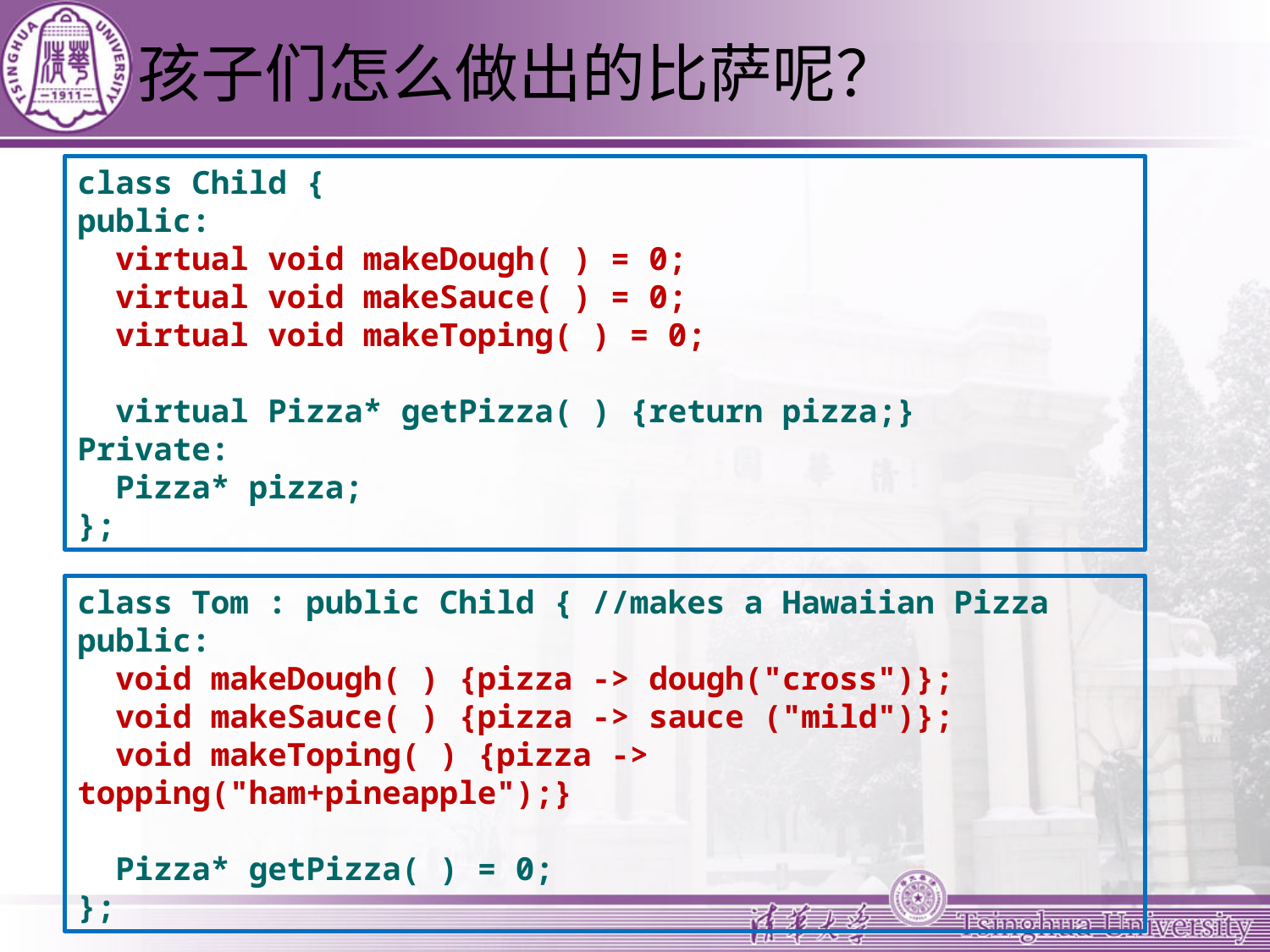

# 孩子们怎么做出的比萨呢？
class Child {
public:
  virtual void makeDough( ) = 0;
  virtual void makeSauce( ) = 0;
  virtual void makeToping( ) = 0;

  virtual Pizza* getPizza( ) {return pizza;}
Private:
  Pizza* pizza;
};
class Tom : public Child { //makes a Hawaiian Pizza
public:
  void makeDough( ) {pizza -> dough("cross")};
  void makeSauce( ) {pizza -> sauce ("mild")};
  void makeToping( ) {pizza -> topping("ham+pineapple");}

  Pizza* getPizza( ) = 0;
};